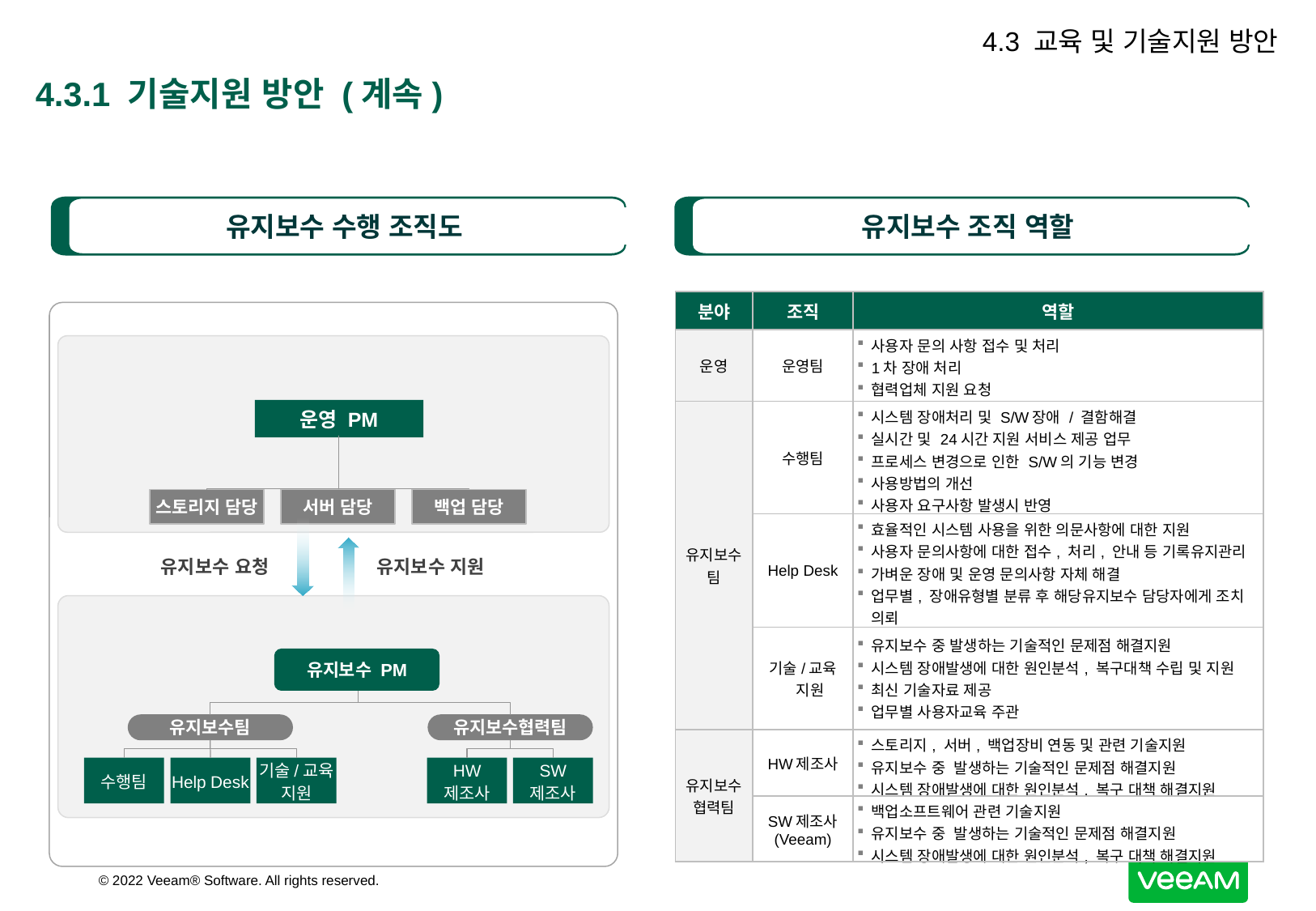

4.3 교육 및 기술지원 방안
# 4.3.1 기술지원 방안 (계속)
유지보수 수행 조직도
유지보수 조직 역할
| 분야 | 조직 | 역할 |
| --- | --- | --- |
| 운영 | 운영팀 | 사용자 문의 사항 접수 및 처리 1차 장애 처리 협력업체 지원 요청 |
| 유지보수팀 | 수행팀 | 시스템 장애처리 및 S/W장애 / 결함해결 실시간 및 24시간 지원 서비스 제공 업무 프로세스 변경으로 인한 S/W의 기능 변경 사용방법의 개선 사용자 요구사항 발생시 반영 |
|  | Help Desk | 효율적인 시스템 사용을 위한 의문사항에 대한 지원 사용자 문의사항에 대한 접수, 처리, 안내 등 기록유지관리 가벼운 장애 및 운영 문의사항 자체 해결 업무별, 장애유형별 분류 후 해당유지보수 담당자에게 조치 의뢰 |
|  | 기술/교육 지원 | 유지보수 중 발생하는 기술적인 문제점 해결지원 시스템 장애발생에 대한 원인분석, 복구대책 수립 및 지원 최신 기술자료 제공 업무별 사용자교육 주관 |
| 유지보수협력팀 | HW제조사 | 스토리지, 서버, 백업장비 연동 및 관련 기술지원 유지보수 중 발생하는 기술적인 문제점 해결지원 시스템 장애발생에 대한 원인분석, 복구 대책 해결지원 |
|  | SW제조사 (Veeam) | 백업소프트웨어 관련 기술지원 유지보수 중 발생하는 기술적인 문제점 해결지원 시스템 장애발생에 대한 원인분석, 복구 대책 해결지원 |

운영 PM
서버 담당
백업 담당
스토리지 담당

유지보수 요청
유지보수 지원

유지보수 PM
유지보수팀
유지보수협력팀
수행팀
Help Desk
기술/교육 지원
HW
제조사
SW
제조사